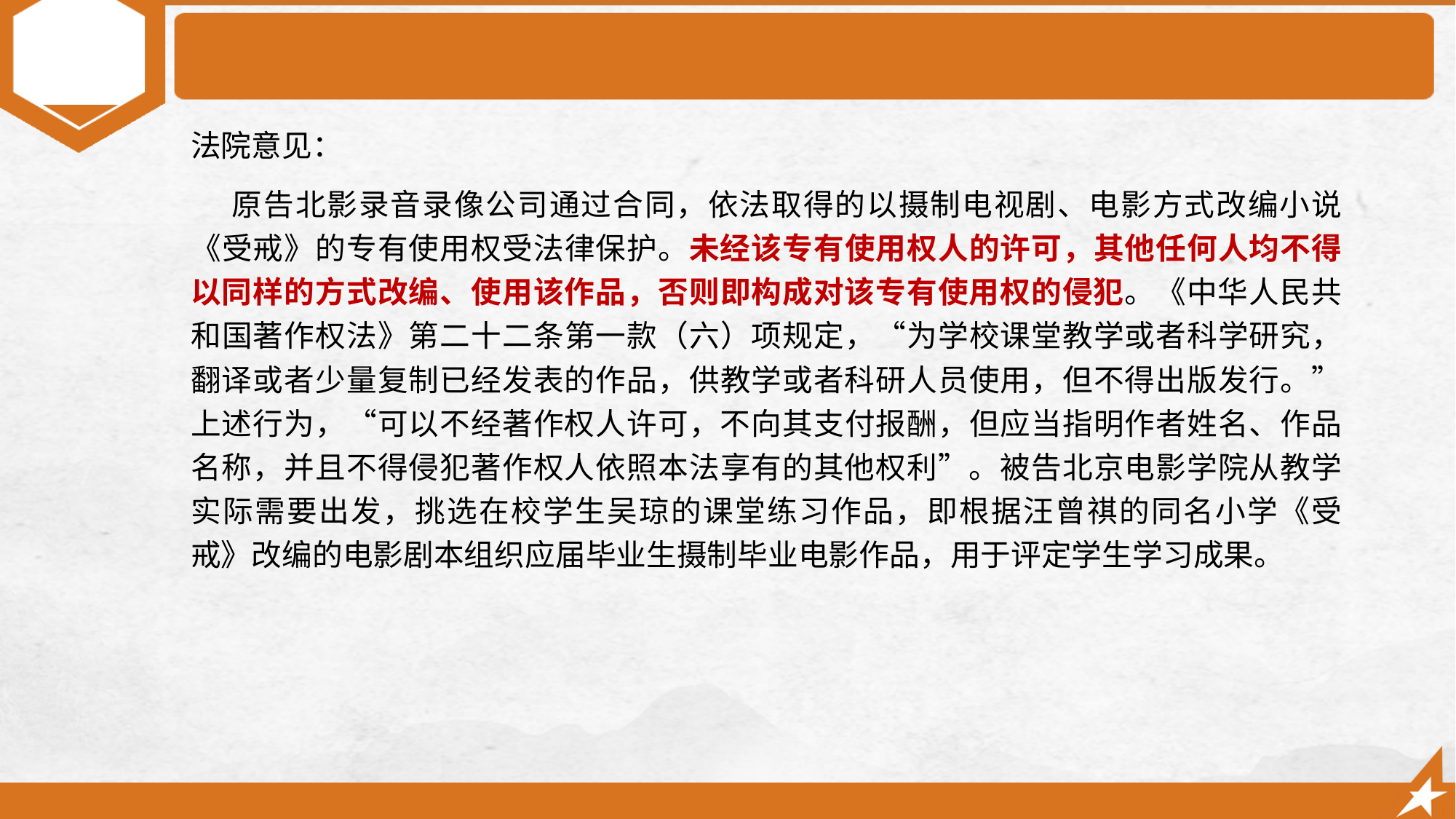

法院意见：
    原告北影录音录像公司通过合同，依法取得的以摄制电视剧、电影方式改编小说《受戒》的专有使用权受法律保护。未经该专有使用权人的许可，其他任何人均不得以同样的方式改编、使用该作品，否则即构成对该专有使用权的侵犯。《中华人民共和国著作权法》第二十二条第一款（六）项规定，“为学校课堂教学或者科学研究，翻译或者少量复制已经发表的作品，供教学或者科研人员使用，但不得出版发行。”上述行为，“可以不经著作权人许可，不向其支付报酬，但应当指明作者姓名、作品名称，并且不得侵犯著作权人依照本法享有的其他权利”。被告北京电影学院从教学实际需要出发，挑选在校学生吴琼的课堂练习作品，即根据汪曾祺的同名小学《受戒》改编的电影剧本组织应届毕业生摄制毕业电影作品，用于评定学生学习成果。